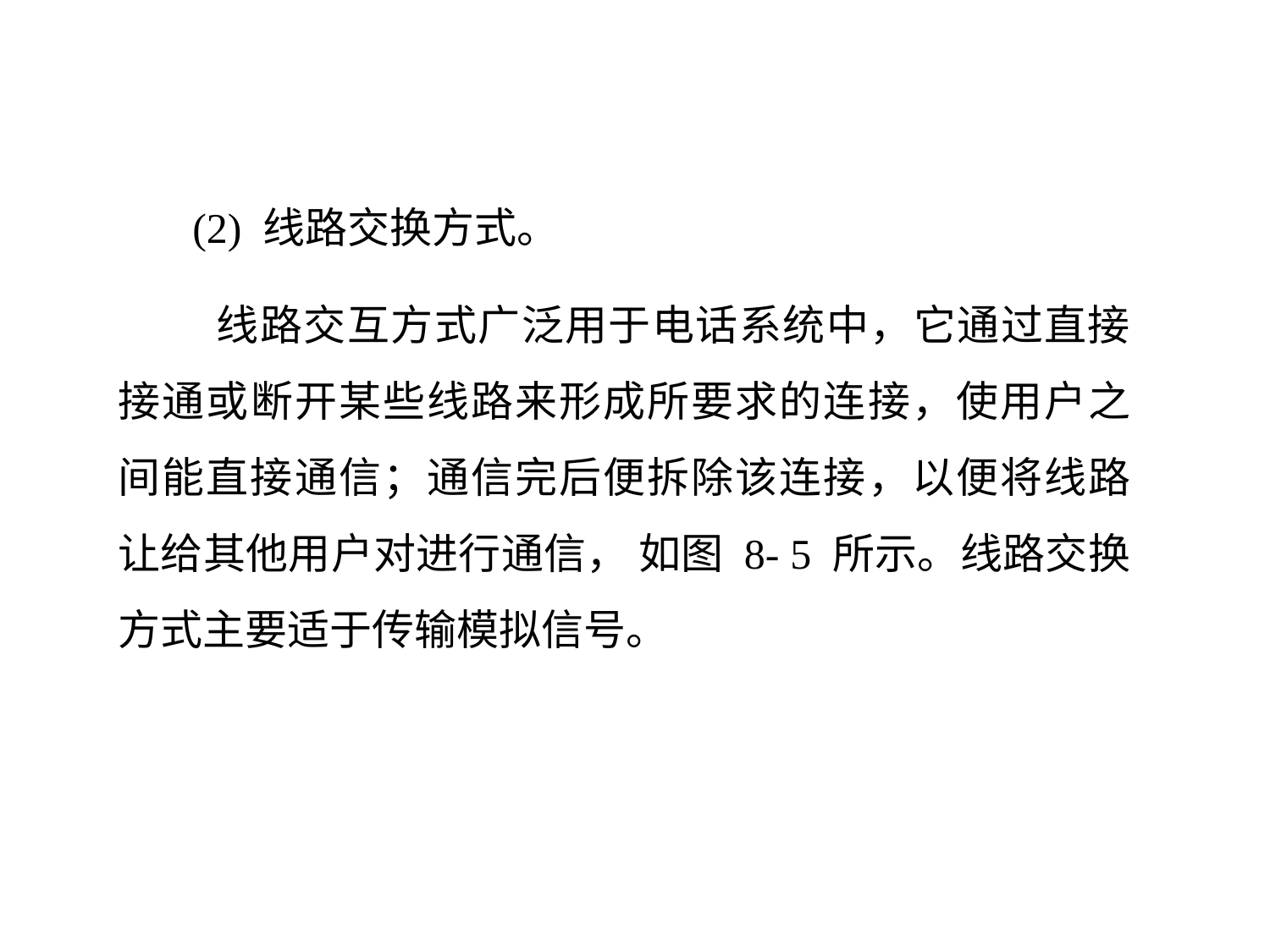

(2) 线路交换方式。
        线路交互方式广泛用于电话系统中，它通过直接接通或断开某些线路来形成所要求的连接，使用户之间能直接通信；通信完后便拆除该连接，以便将线路让给其他用户对进行通信， 如图 8- 5 所示。线路交换方式主要适于传输模拟信号。